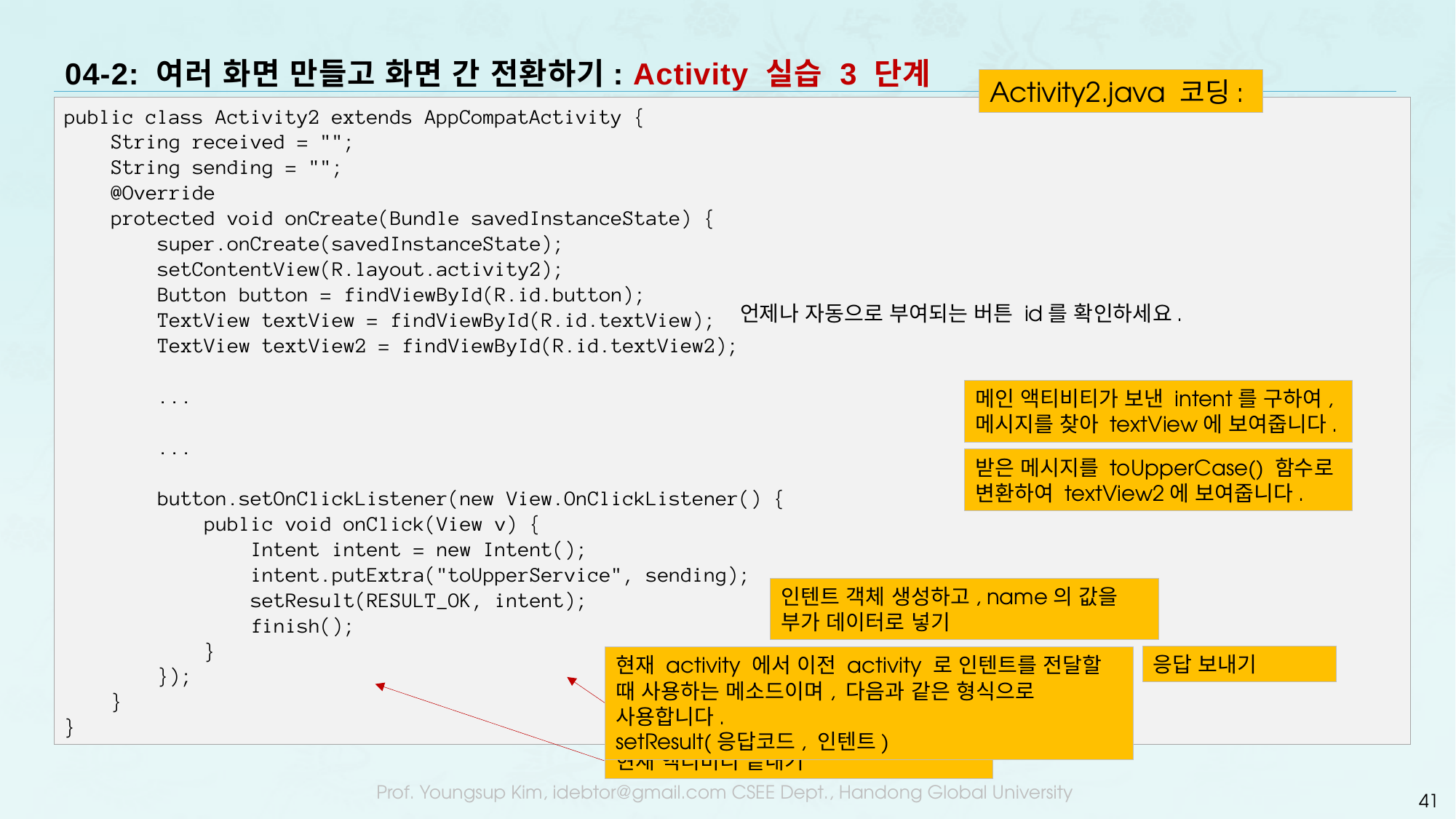

# 04-2: 여러 화면 만들고 화면 간 전환하기: Activity 실습 3 단계
Activity2.java 코딩:
public class Activity2 extends AppCompatActivity {
    String received = "";
    String sending = "";
    @Override
    protected void onCreate(Bundle savedInstanceState) {
        super.onCreate(savedInstanceState);
        setContentView(R.layout.activity2);
        Button button = findViewById(R.id.button);
        TextView textView = findViewById(R.id.textView);
        TextView textView2 = findViewById(R.id.textView2);

        ...

        ...

        button.setOnClickListener(new View.OnClickListener() {
            public void onClick(View v) {
                Intent intent = new Intent();
                intent.putExtra("toUpperService", sending);
                setResult(RESULT_OK, intent);
                finish();
            }
        });
    }
}

언제나 자동으로 부여되는 버튼 id를 확인하세요.
메인 액티비티가 보낸 intent를 구하여, 메시지를 찾아 textView에 보여줍니다.
받은 메시지를 toUpperCase() 함수로 변환하여 textView2에 보여줍니다.
인텐트 객체 생성하고, name의 값을 부가 데이터로 넣기
응답 보내기
현재 activity 에서 이전 activity 로 인텐트를 전달할 때 사용하는 메소드이며, 다음과 같은 형식으로 사용합니다.
setResult(응답코드, 인텐트)
현재 액티비티 끝내기
41